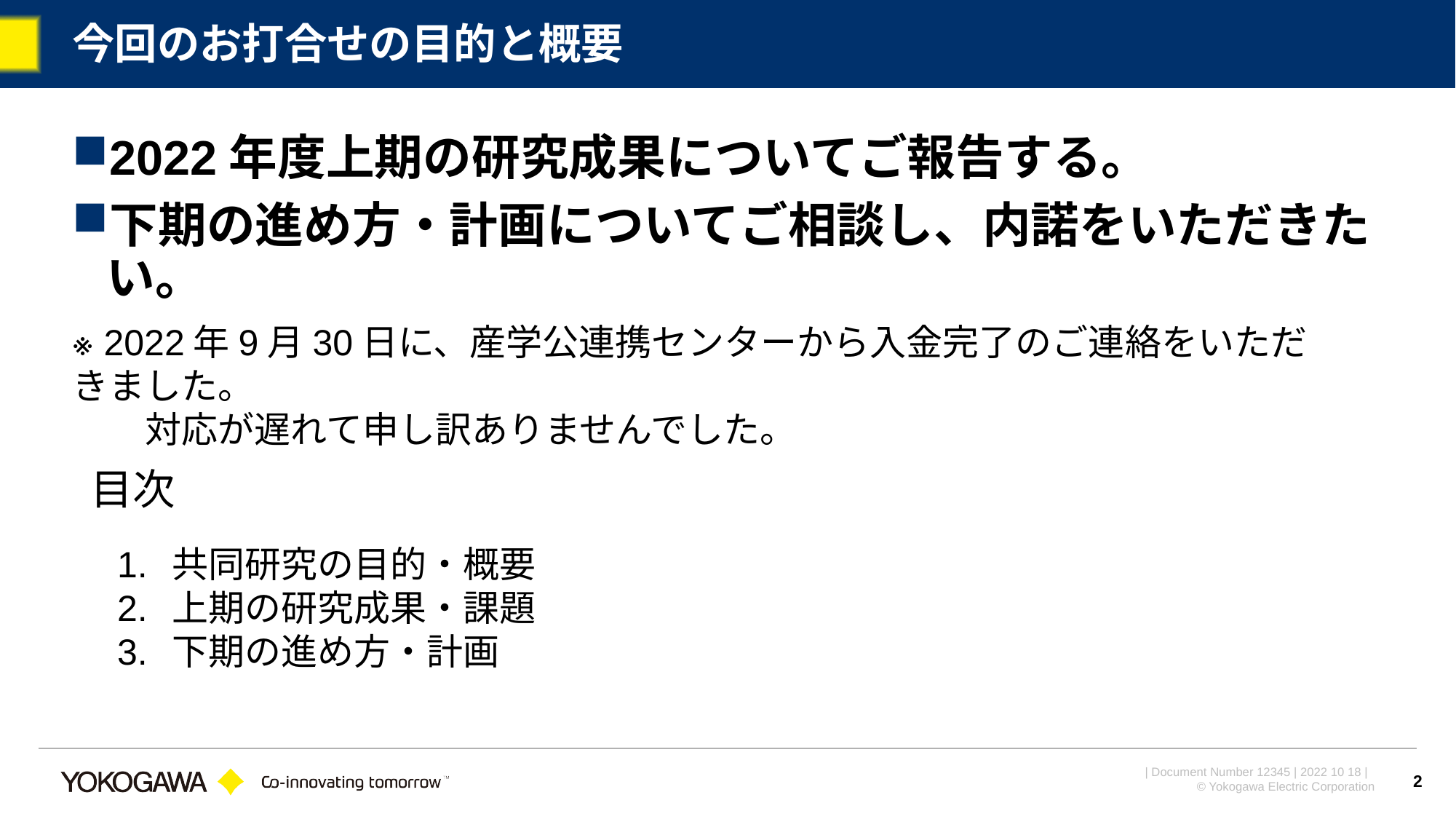

# 今回のお打合せの目的と概要
2022年度上期の研究成果についてご報告する。
下期の進め方・計画についてご相談し、内諾をいただきたい。
※ 2022年9月30日に、産学公連携センターから入金完了のご連絡をいただきました。
　　対応が遅れて申し訳ありませんでした。
目次
共同研究の目的・概要
上期の研究成果・課題
下期の進め方・計画
2